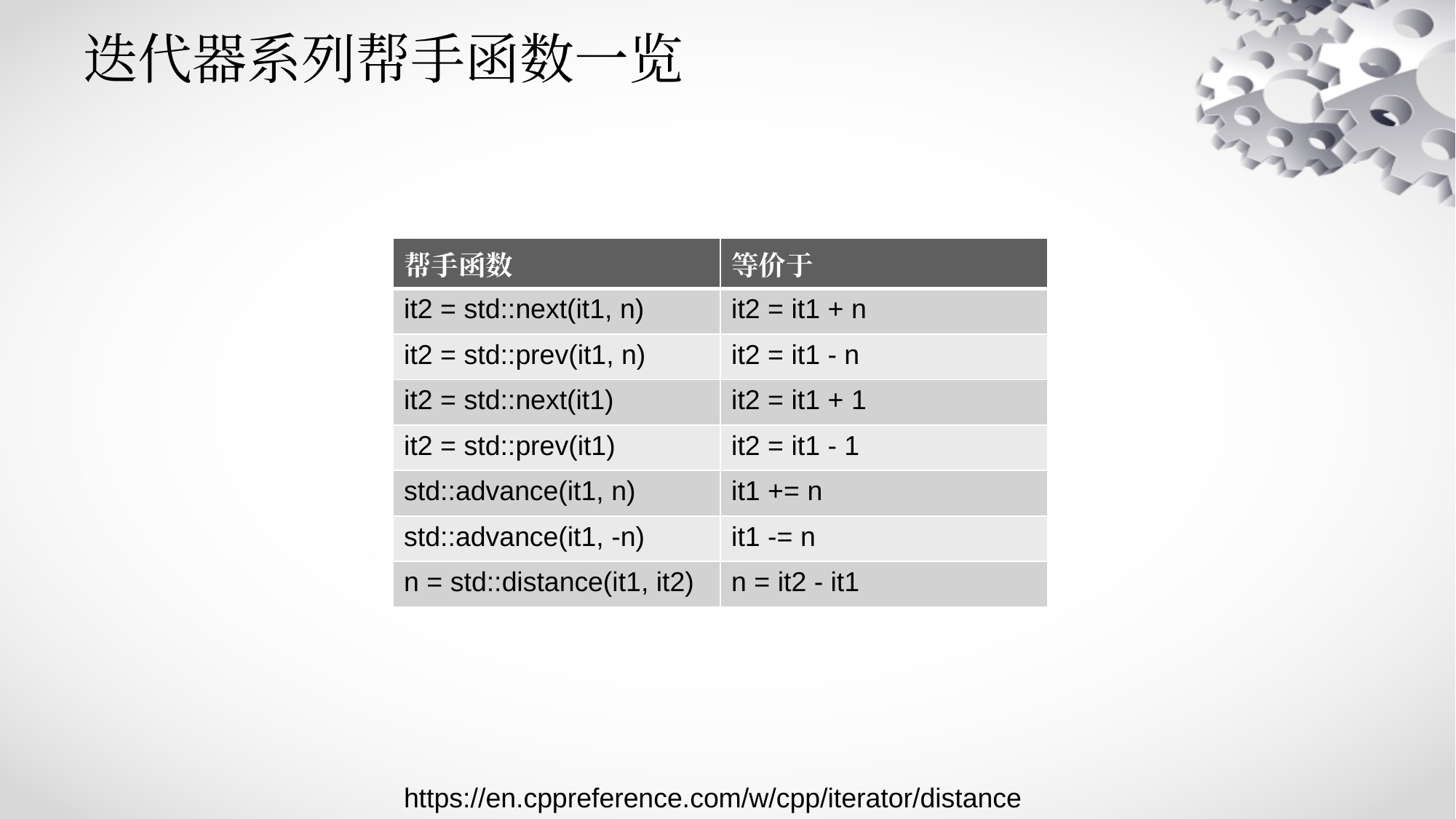

# 迭代器系列帮手函数一览
| 帮手函数 | 等价于 |
| --- | --- |
| it2 = std::next(it1, n) | it2 = it1 + n |
| it2 = std::prev(it1, n) | it2 = it1 - n |
| it2 = std::next(it1) | it2 = it1 + 1 |
| it2 = std::prev(it1) | it2 = it1 - 1 |
| std::advance(it1, n) | it1 += n |
| std::advance(it1, -n) | it1 -= n |
| n = std::distance(it1, it2) | n = it2 - it1 |
https://en.cppreference.com/w/cpp/iterator/distance